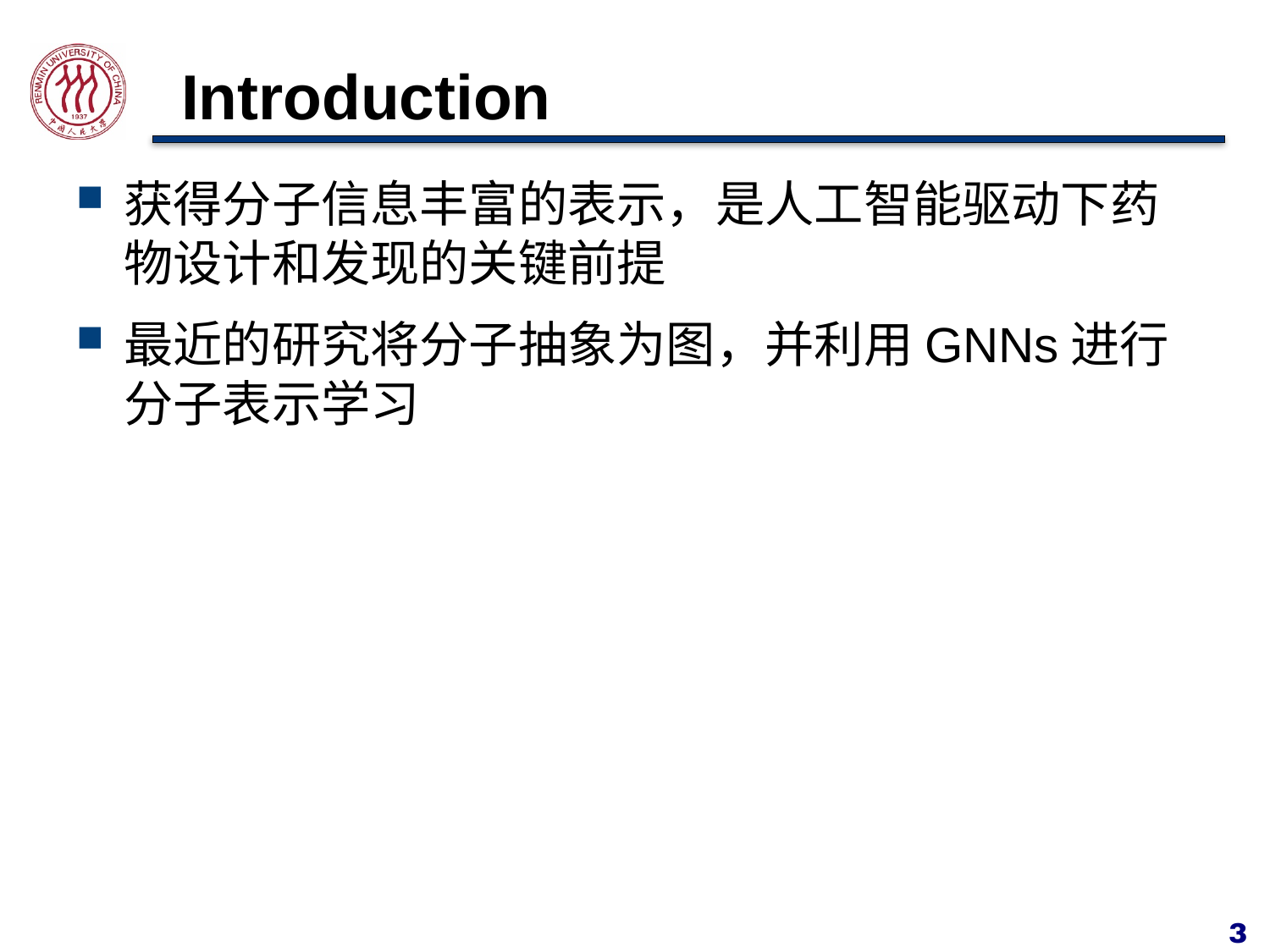

# Introduction
获得分子信息丰富的表示，是人工智能驱动下药物设计和发现的关键前提
最近的研究将分子抽象为图，并利用GNNs进行分子表示学习